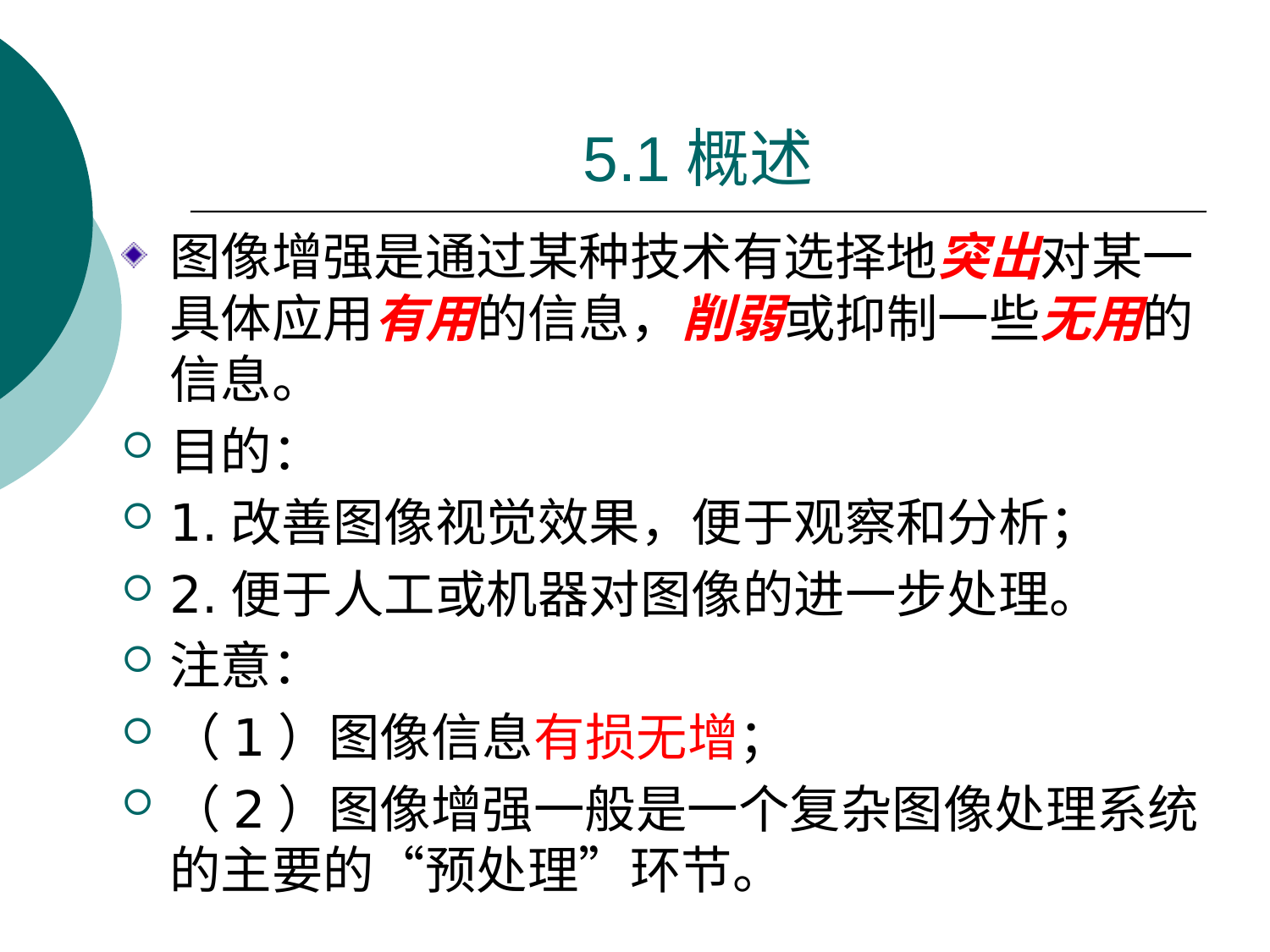

# 5.1概述
图像增强是通过某种技术有选择地突出对某一具体应用有用的信息，削弱或抑制一些无用的信息。
目的：
1.改善图像视觉效果，便于观察和分析；
2.便于人工或机器对图像的进一步处理。
注意：
（1）图像信息有损无增；
（2）图像增强一般是一个复杂图像处理系统的主要的“预处理”环节。

5